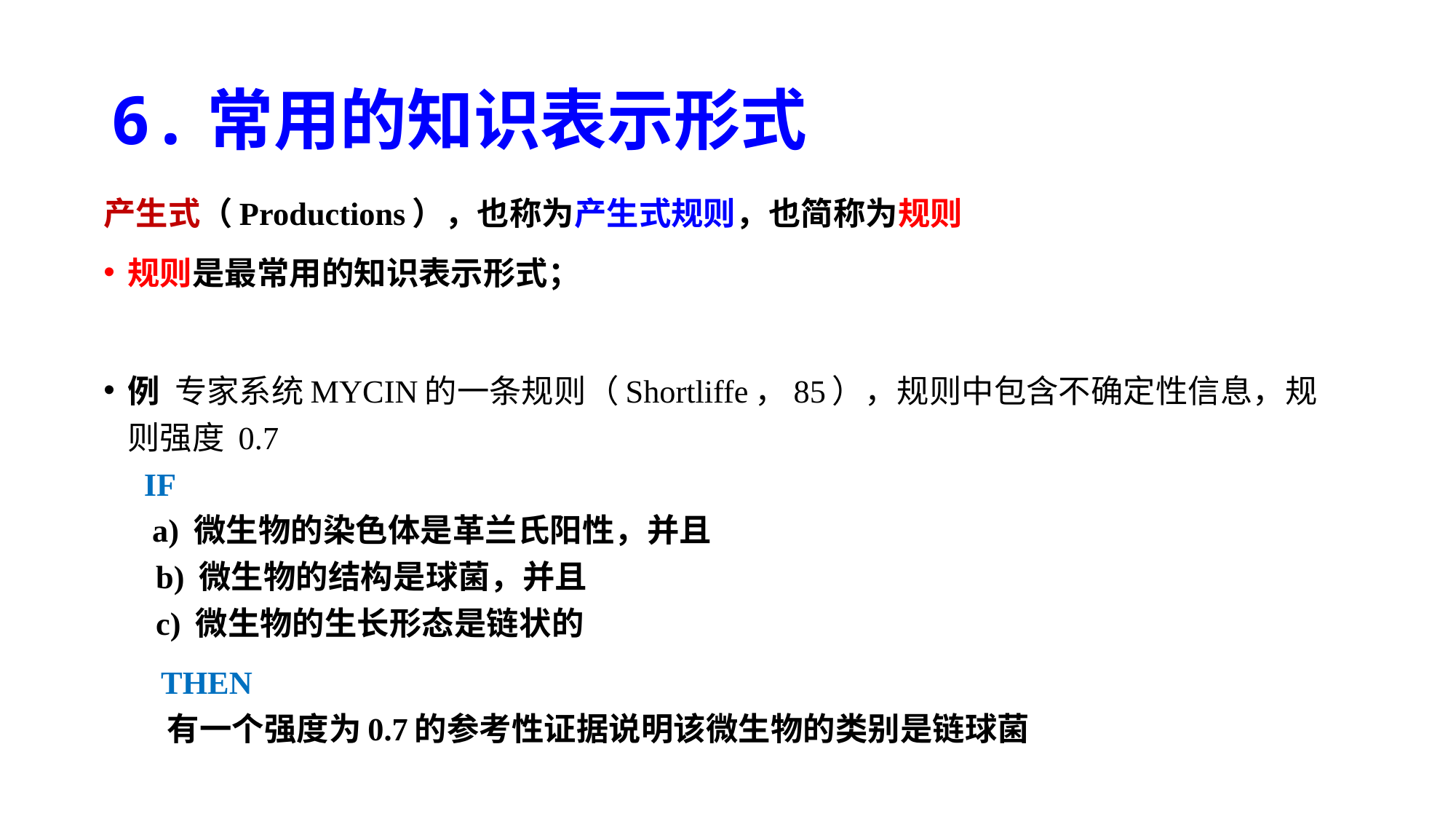

# 6.常用的知识表示形式

产生式（Productions），也称为产生式规则，也简称为规则
规则是最常用的知识表示形式；

例  专家系统MYCIN的一条规则（Shortliffe，85），规则中包含不确定性信息，规则强度 0.7
  IF
   a) 微生物的染色体是革兰氏阳性，并且
   b) 微生物的结构是球菌，并且
   c) 微生物的生长形态是链状的
       THEN
       有一个强度为0.7的参考性证据说明该微生物的类别是链球菌